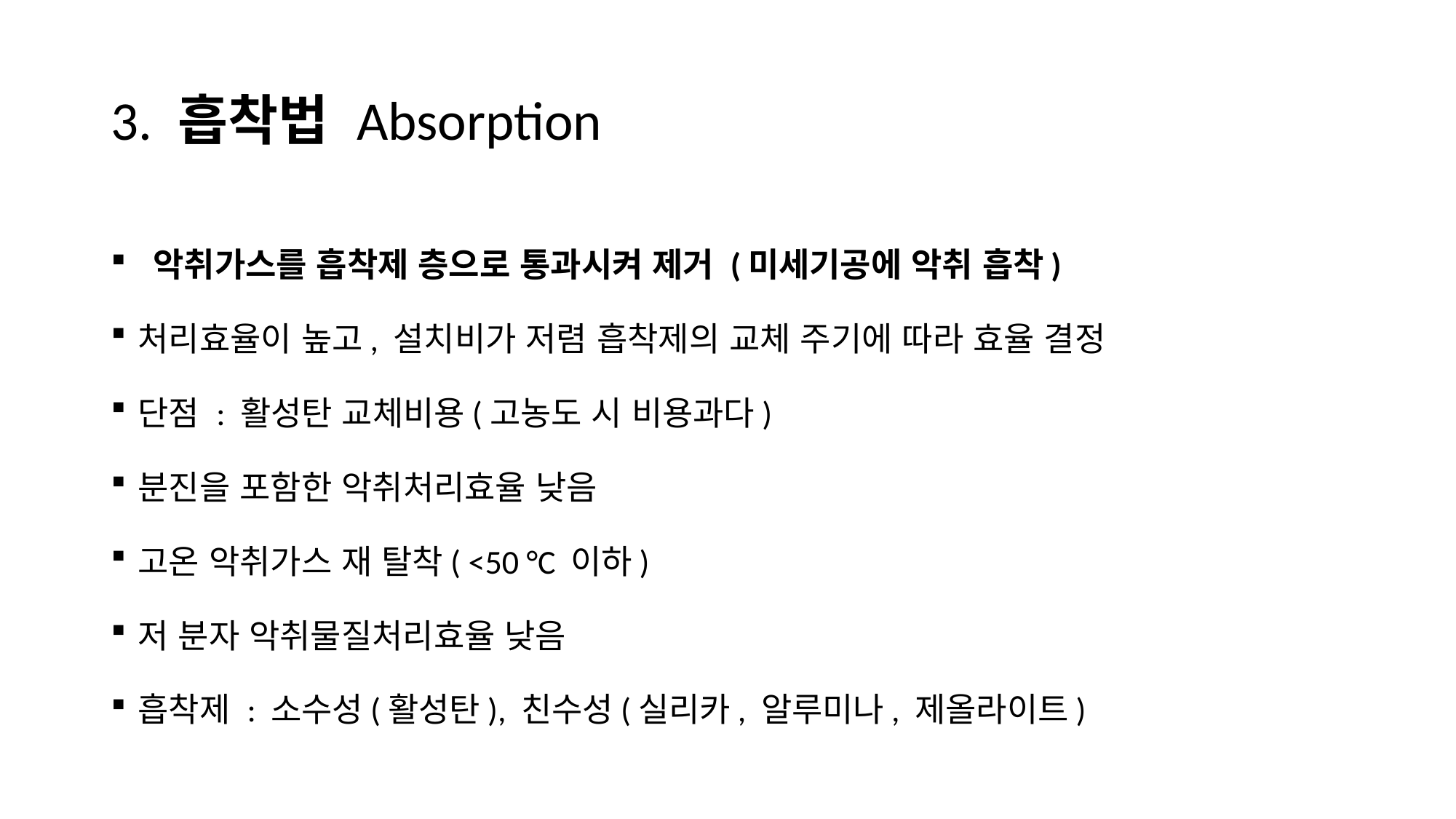

# 3. 흡착법 Absorption
 악취가스를 흡착제 층으로 통과시켜 제거 (미세기공에 악취 흡착)
처리효율이 높고, 설치비가 저렴 흡착제의 교체 주기에 따라 효율 결정
단점 : 활성탄 교체비용(고농도 시 비용과다)
분진을 포함한 악취처리효율 낮음
고온 악취가스 재 탈착( <50 °C 이하)
저 분자 악취물질처리효율 낮음
흡착제 : 소수성(활성탄), 친수성(실리카, 알루미나, 제올라이트)